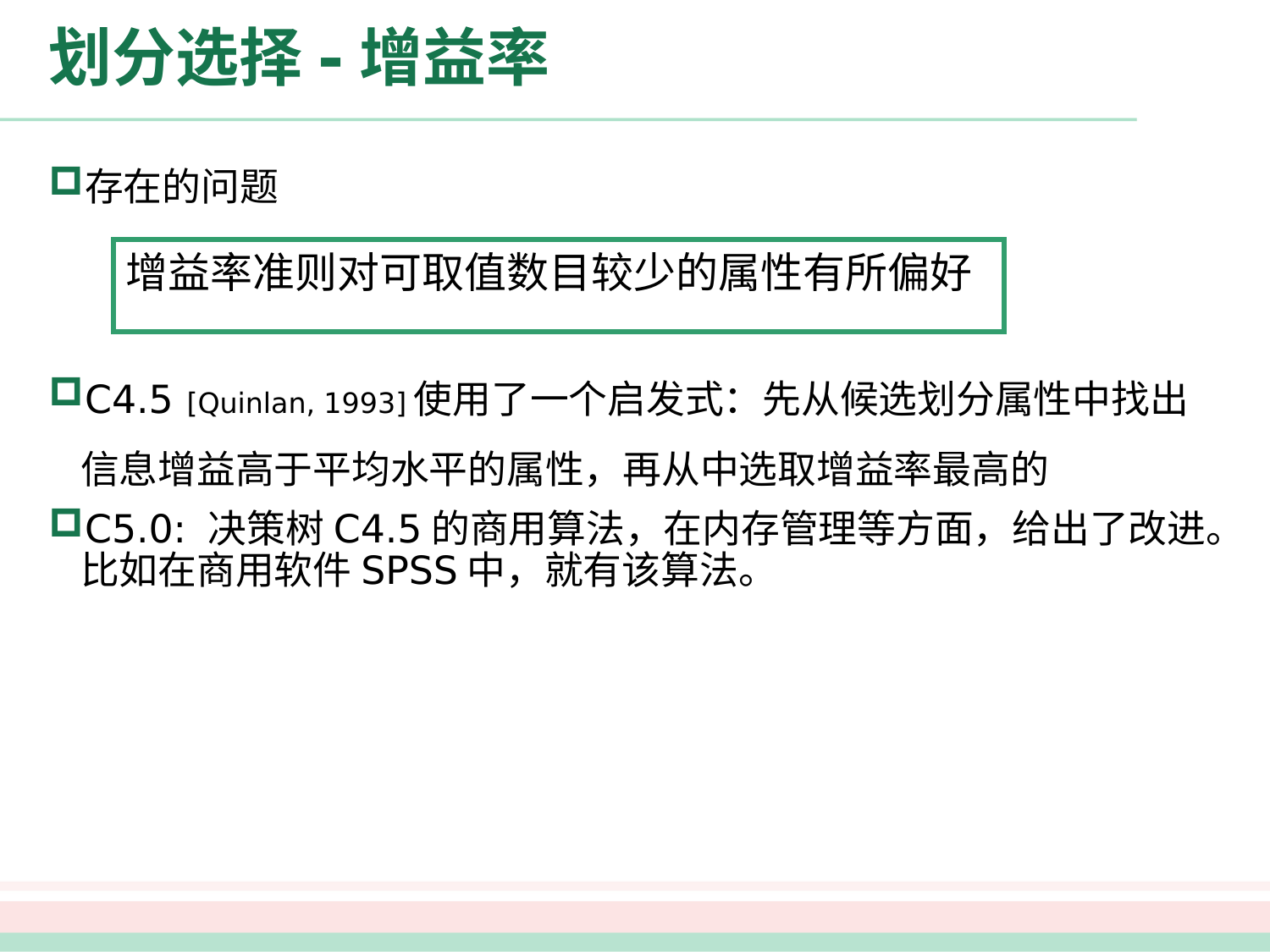

# 划分选择-增益率
存在的问题

C4.5 [Quinlan, 1993]使用了一个启发式：先从候选划分属性中找出信息增益高于平均水平的属性，再从中选取增益率最高的
C5.0: 决策树C4.5的商用算法，在内存管理等方面，给出了改进。比如在商用软件SPSS中，就有该算法。

增益率准则对可取值数目较少的属性有所偏好